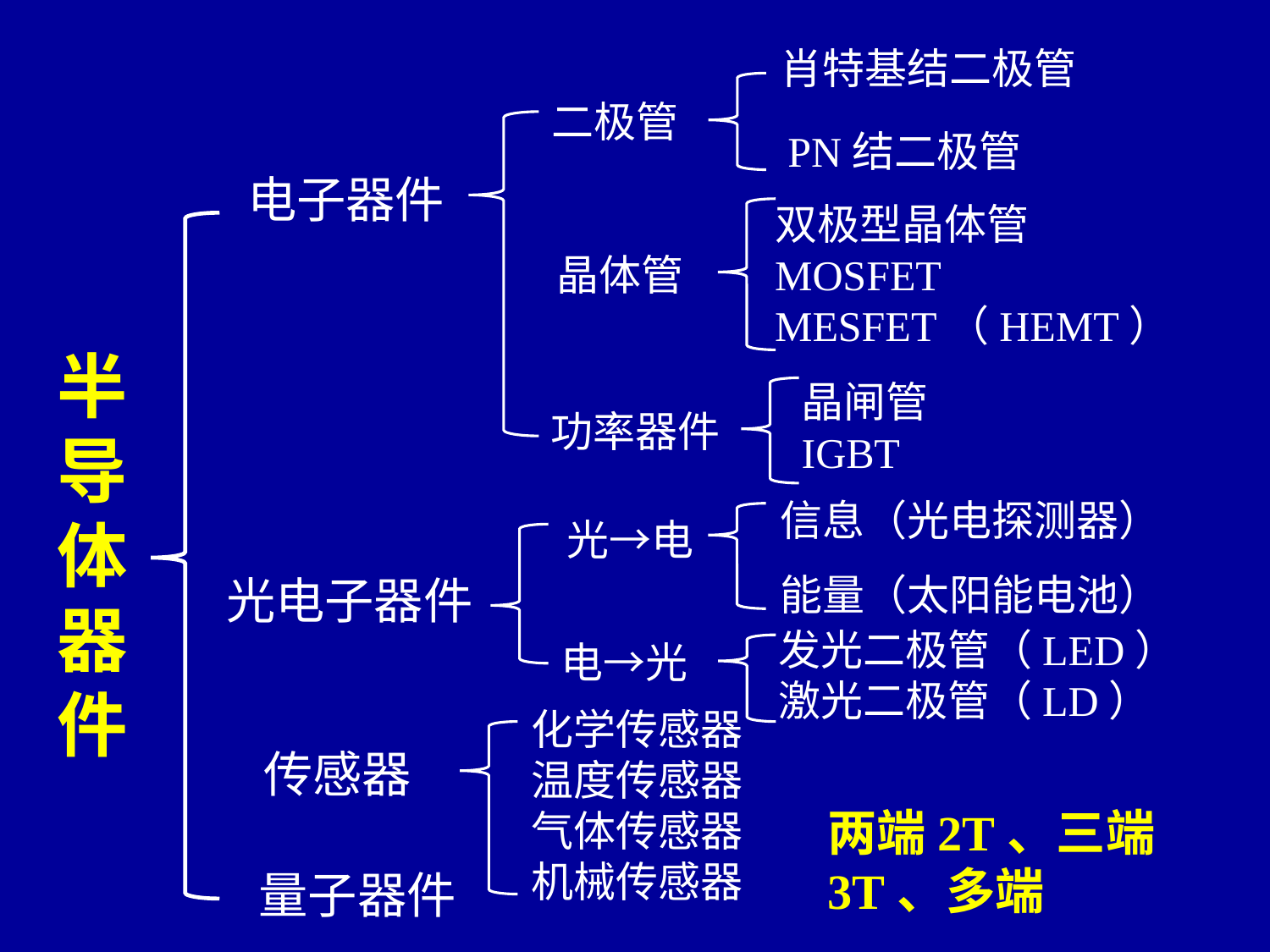

肖特基结二极管

二极管

PN结二极管
电子器件
双极型晶体管
MOSFET
MESFET（HEMT）

晶体管
半导体器件
晶闸管
IGBT

功率器件
信息（光电探测器）

能量（太阳能电池）

光→电

光电子器件
发光二极管（LED）
激光二极管（LD）
电→光

化学传感器
温度传感器
气体传感器
机械传感器

传感器
两端2T、三端3T、多端
量子器件